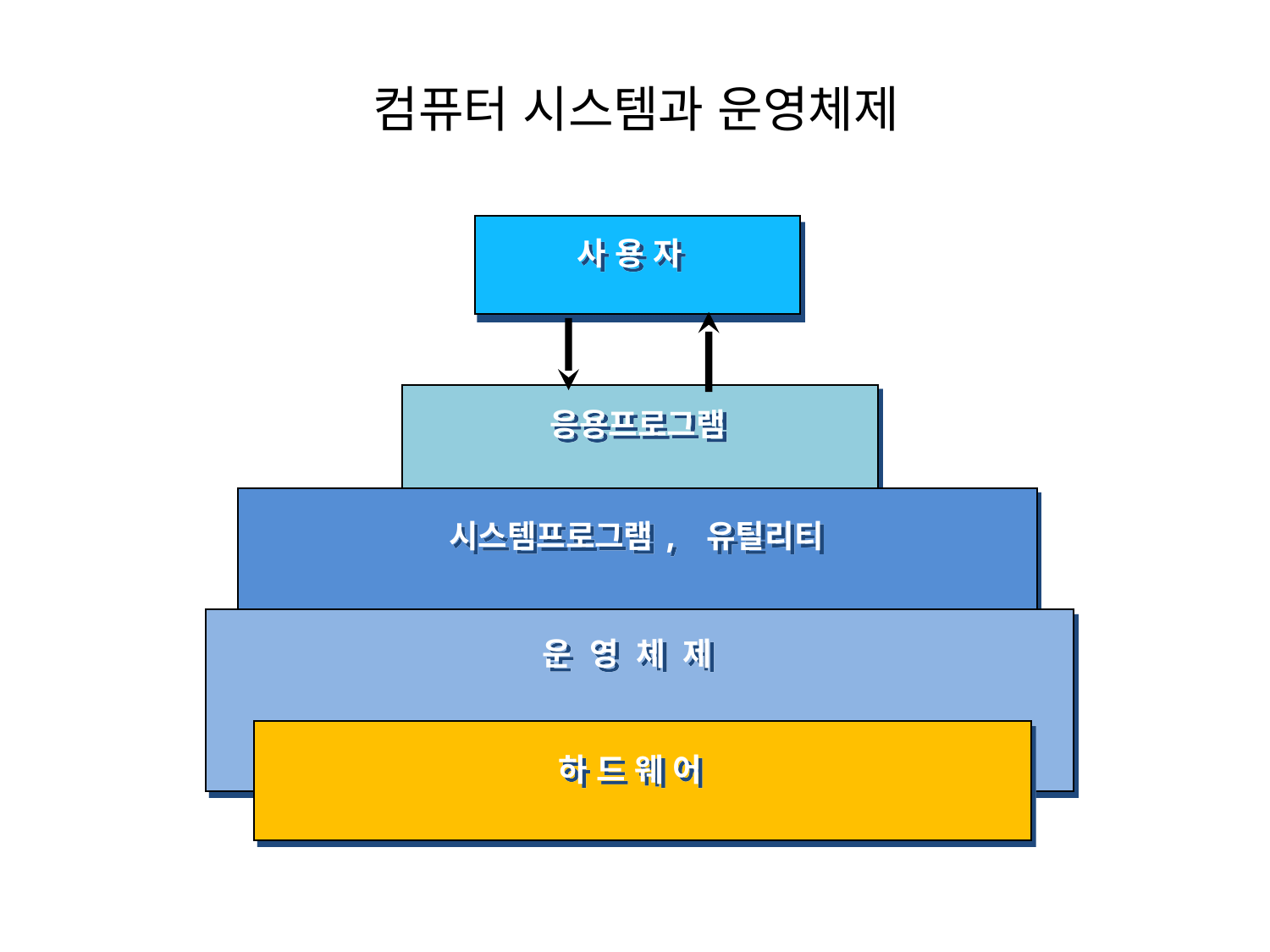

# 컴퓨터 시스템과 운영체제

사 용 자

응용프로그램

시스템프로그램, 유틸리티

운  영  체  제

하 드 웨 어